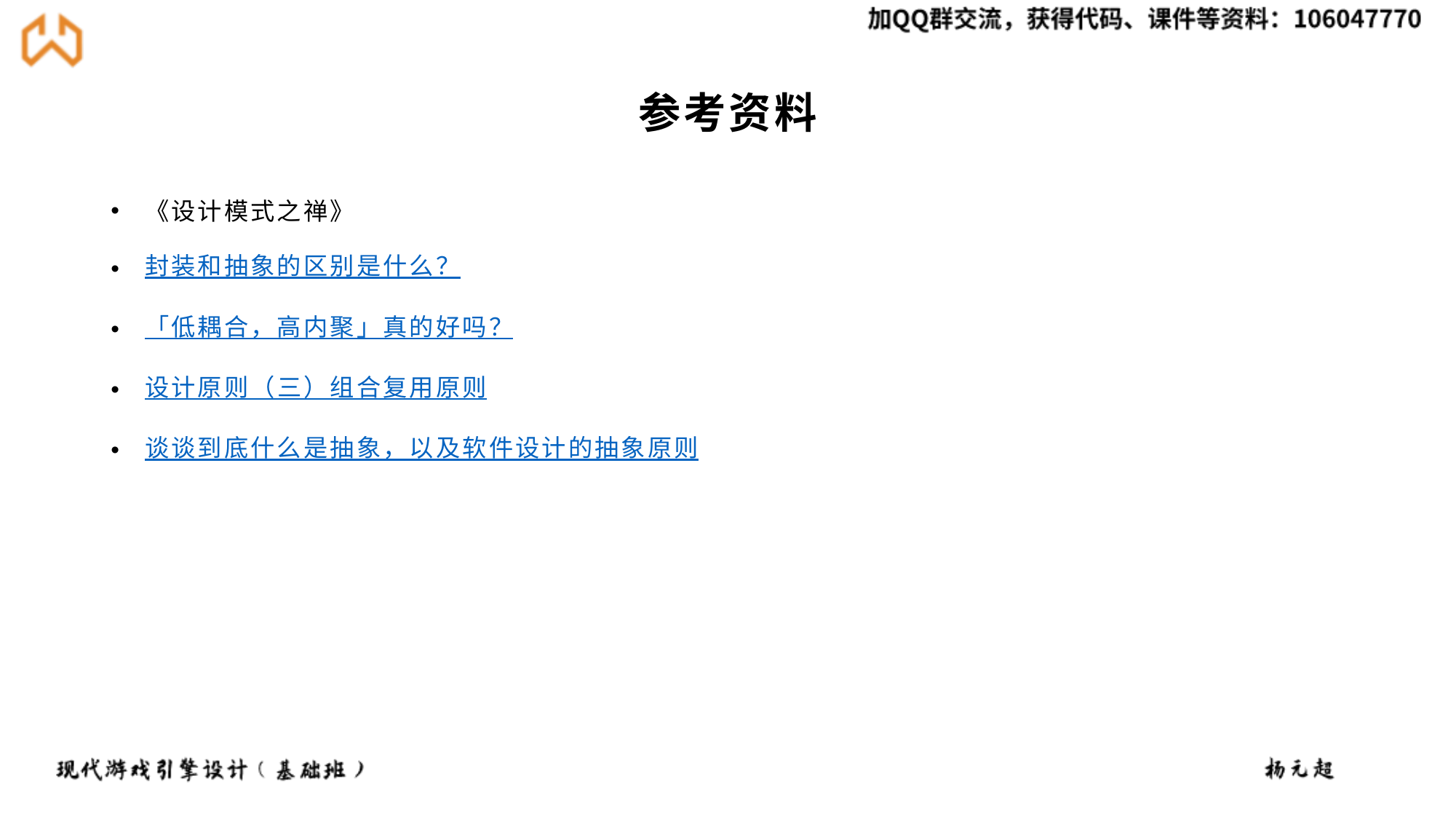

# 参考资料
《设计模式之禅》
封装和抽象的区别是什么？
「低耦合，高内聚」真的好吗？
设计原则（三）组合复用原则
谈谈到底什么是抽象，以及软件设计的抽象原则